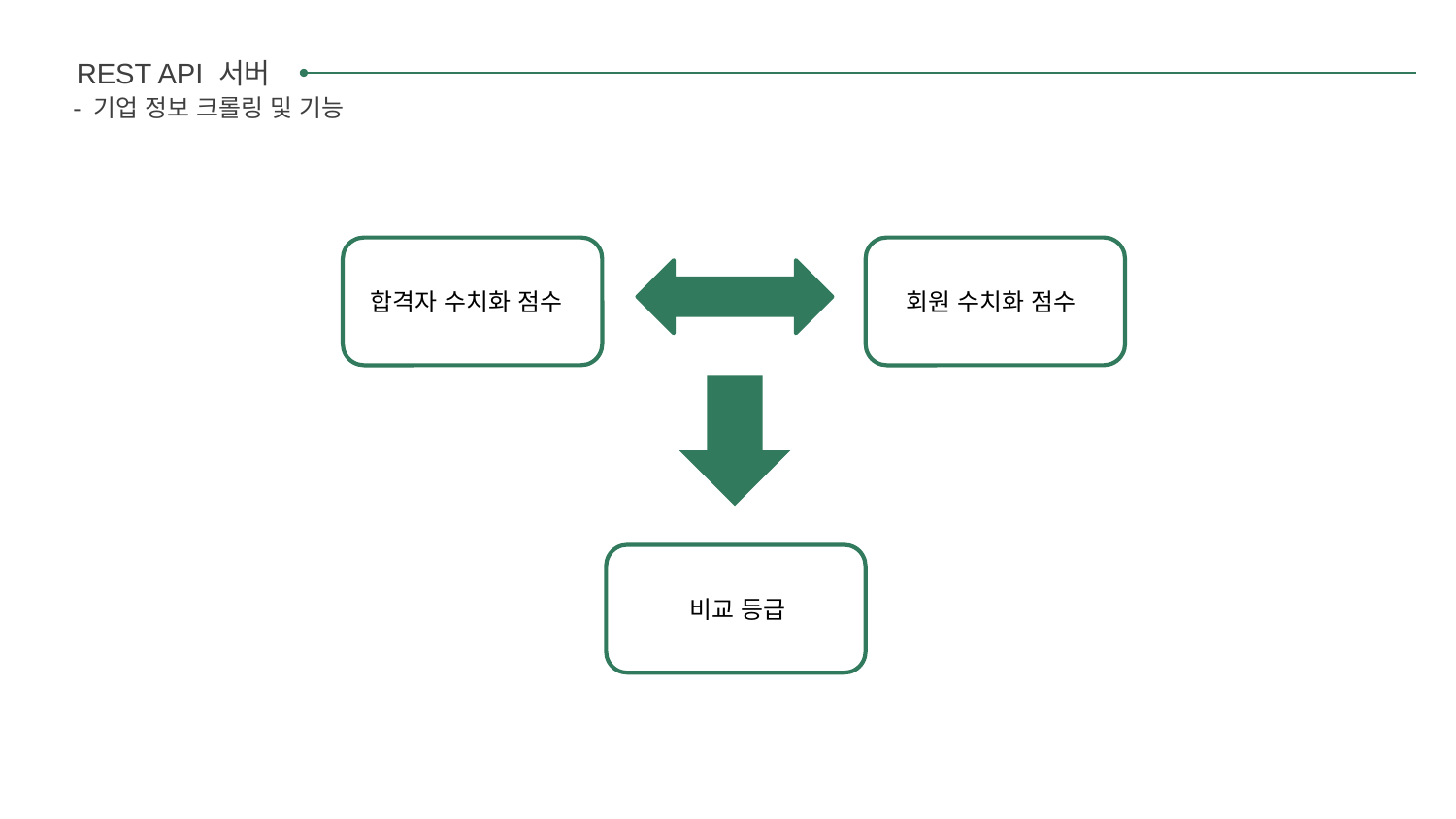

REST API 서버
- 기업 정보 크롤링 및 기능

합격자 수치화 점수
회원 수치화 점수

비교 등급